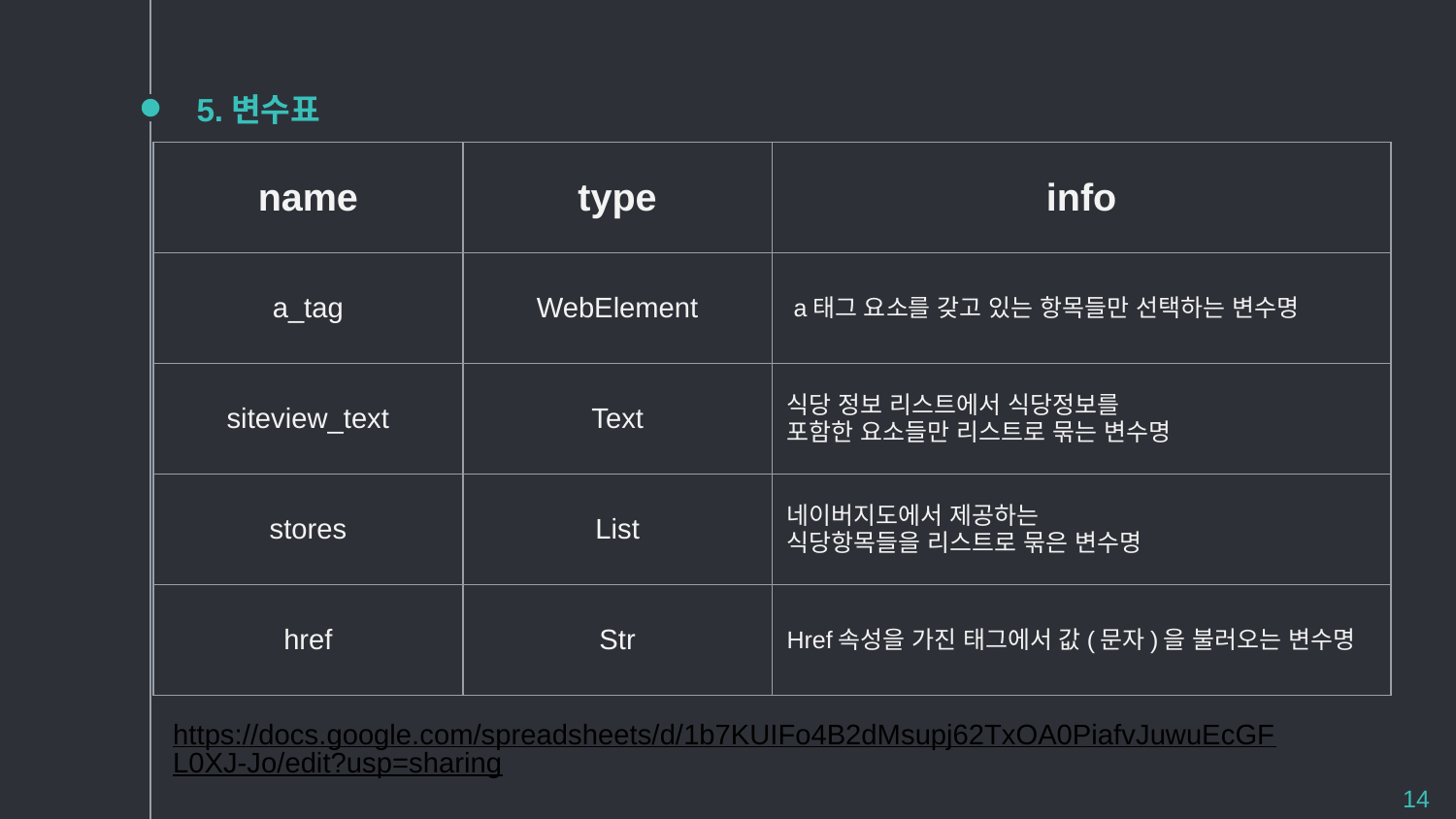

# 5.변수표
| name | type | info |
| --- | --- | --- |
| a\_tag | WebElement | a태그 요소를 갖고 있는 항목들만 선택하는 변수명 |
| siteview\_text | Text | 식당 정보 리스트에서 식당정보를 포함한 요소들만 리스트로 묶는 변수명 |
| stores | List | 네이버지도에서 제공하는 식당항목들을 리스트로 묶은 변수명 |
| href | Str | Href속성을 가진 태그에서 값(문자)을 불러오는 변수명 |
https://docs.google.com/spreadsheets/d/1b7KUIFo4B2dMsupj62TxOA0PiafvJuwuEcGFL0XJ-Jo/edit?usp=sharing
14